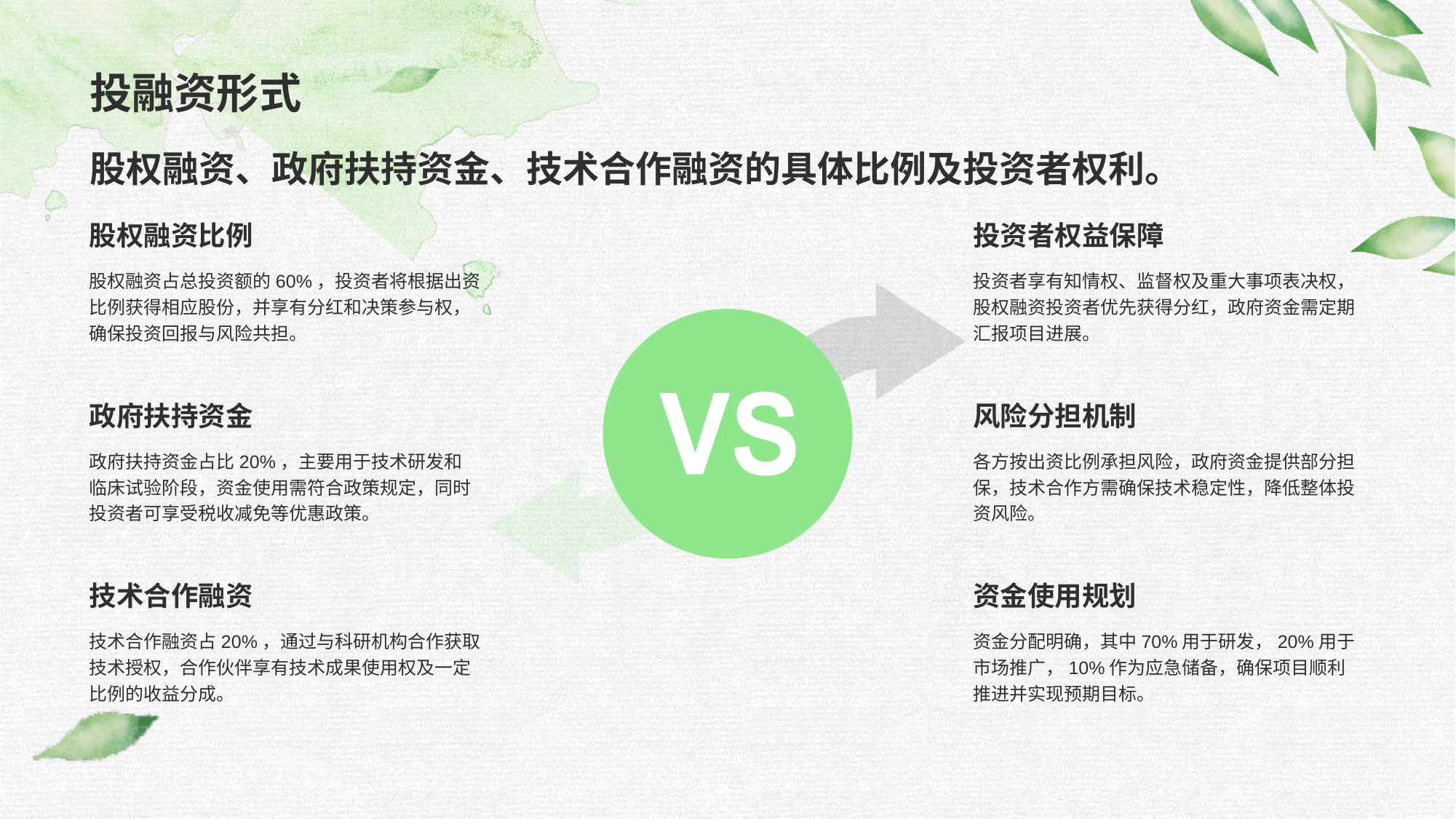

# 投融资形式
股权融资、政府扶持资金、技术合作融资的具体比例及投资者权利。
股权融资比例
股权融资占总投资额的60%，投资者将根据出资比例获得相应股份，并享有分红和决策参与权，确保投资回报与风险共担。
投资者权益保障
投资者享有知情权、监督权及重大事项表决权，股权融资投资者优先获得分红，政府资金需定期汇报项目进展。

政府扶持资金
政府扶持资金占比20%，主要用于技术研发和临床试验阶段，资金使用需符合政策规定，同时投资者可享受税收减免等优惠政策。
风险分担机制
各方按出资比例承担风险，政府资金提供部分担保，技术合作方需确保技术稳定性，降低整体投资风险。

技术合作融资
技术合作融资占20%，通过与科研机构合作获取技术授权，合作伙伴享有技术成果使用权及一定比例的收益分成。
资金使用规划
资金分配明确，其中70%用于研发，20%用于市场推广，10%作为应急储备，确保项目顺利推进并实现预期目标。